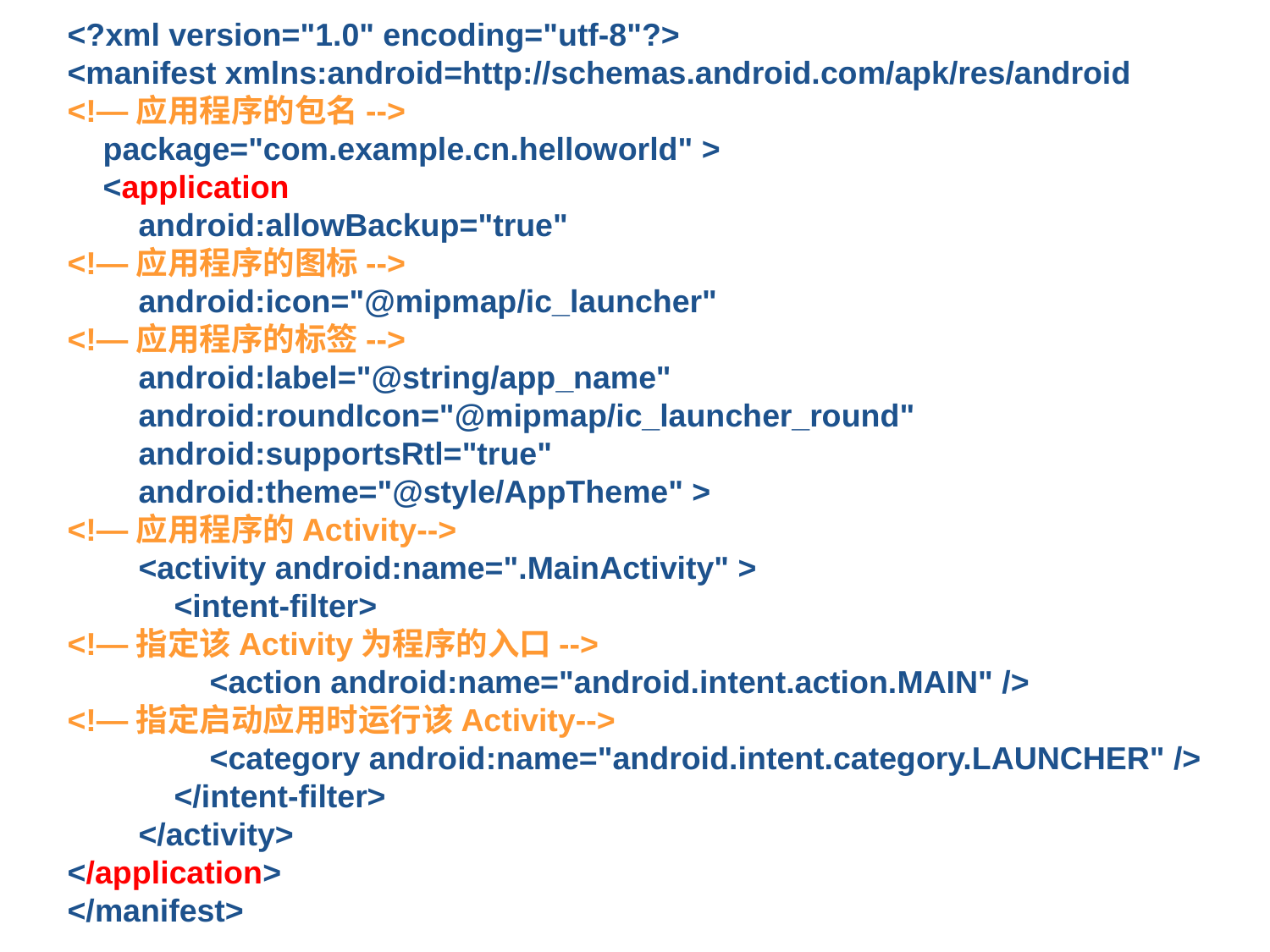

<?xml version="1.0" encoding="utf-8"?>
<manifest xmlns:android=http://schemas.android.com/apk/res/android
<!—应用程序的包名-->
    package="com.example.cn.helloworld" >
    <application
        android:allowBackup="true"
<!—应用程序的图标-->
        android:icon="@mipmap/ic_launcher"
<!—应用程序的标签-->
        android:label="@string/app_name"
        android:roundIcon="@mipmap/ic_launcher_round"
        android:supportsRtl="true"
        android:theme="@style/AppTheme" >
<!—应用程序的Activity-->
        <activity android:name=".MainActivity" >
            <intent-filter>
<!—指定该Activity为程序的入口-->
                <action android:name="android.intent.action.MAIN" />
<!—指定启动应用时运行该Activity-->
                <category android:name="android.intent.category.LAUNCHER" />
            </intent-filter>
        </activity>
</application>
</manifest>